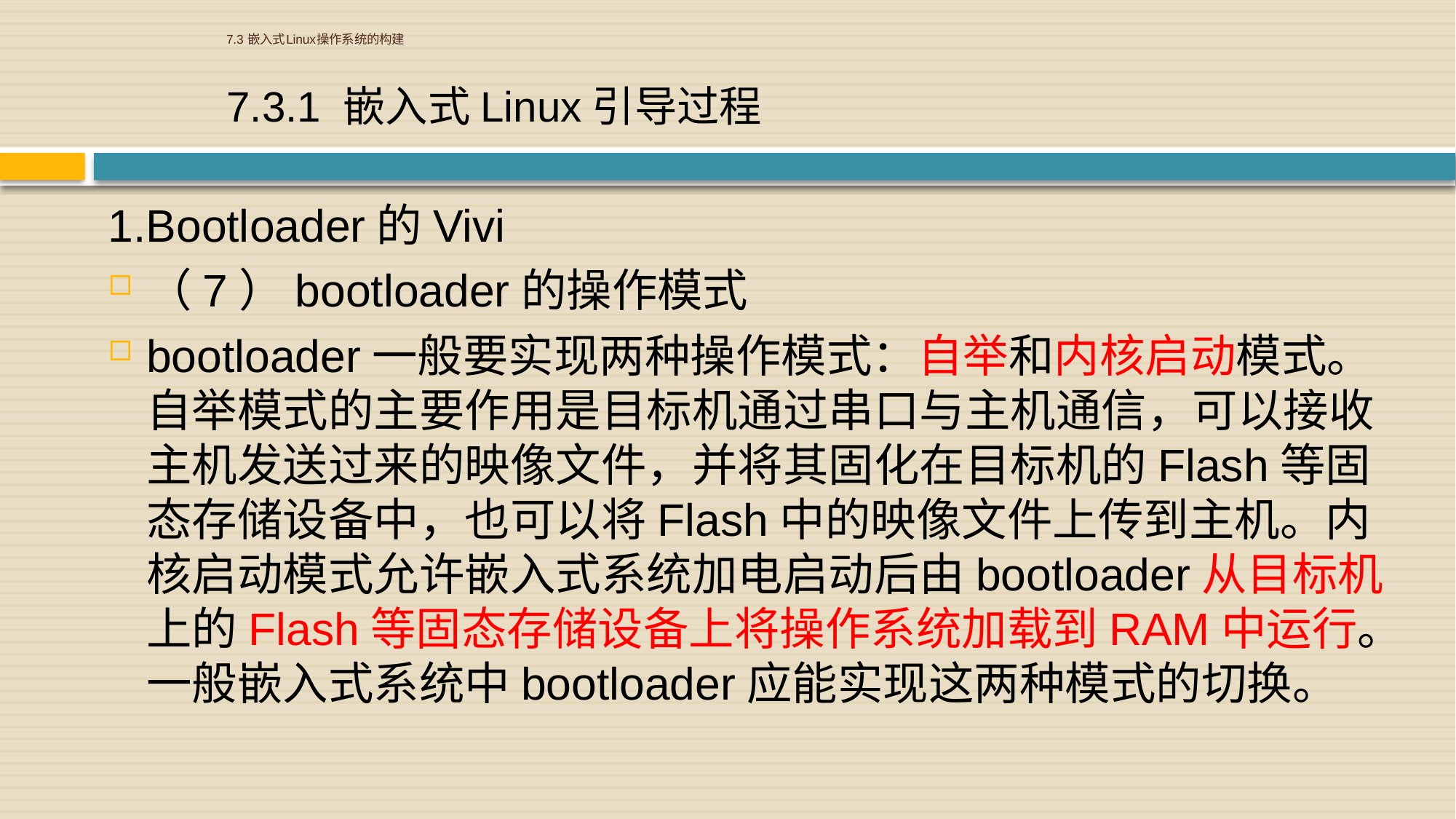

# 7.3 嵌入式Linux操作系统的构建
7.3.1 嵌入式Linux引导过程
1.Bootloader的Vivi
（7）bootloader的操作模式
bootloader一般要实现两种操作模式：自举和内核启动模式。自举模式的主要作用是目标机通过串口与主机通信，可以接收主机发送过来的映像文件，并将其固化在目标机的Flash等固态存储设备中，也可以将Flash中的映像文件上传到主机。内核启动模式允许嵌入式系统加电启动后由bootloader从目标机上的Flash等固态存储设备上将操作系统加载到RAM中运行。一般嵌入式系统中bootloader应能实现这两种模式的切换。